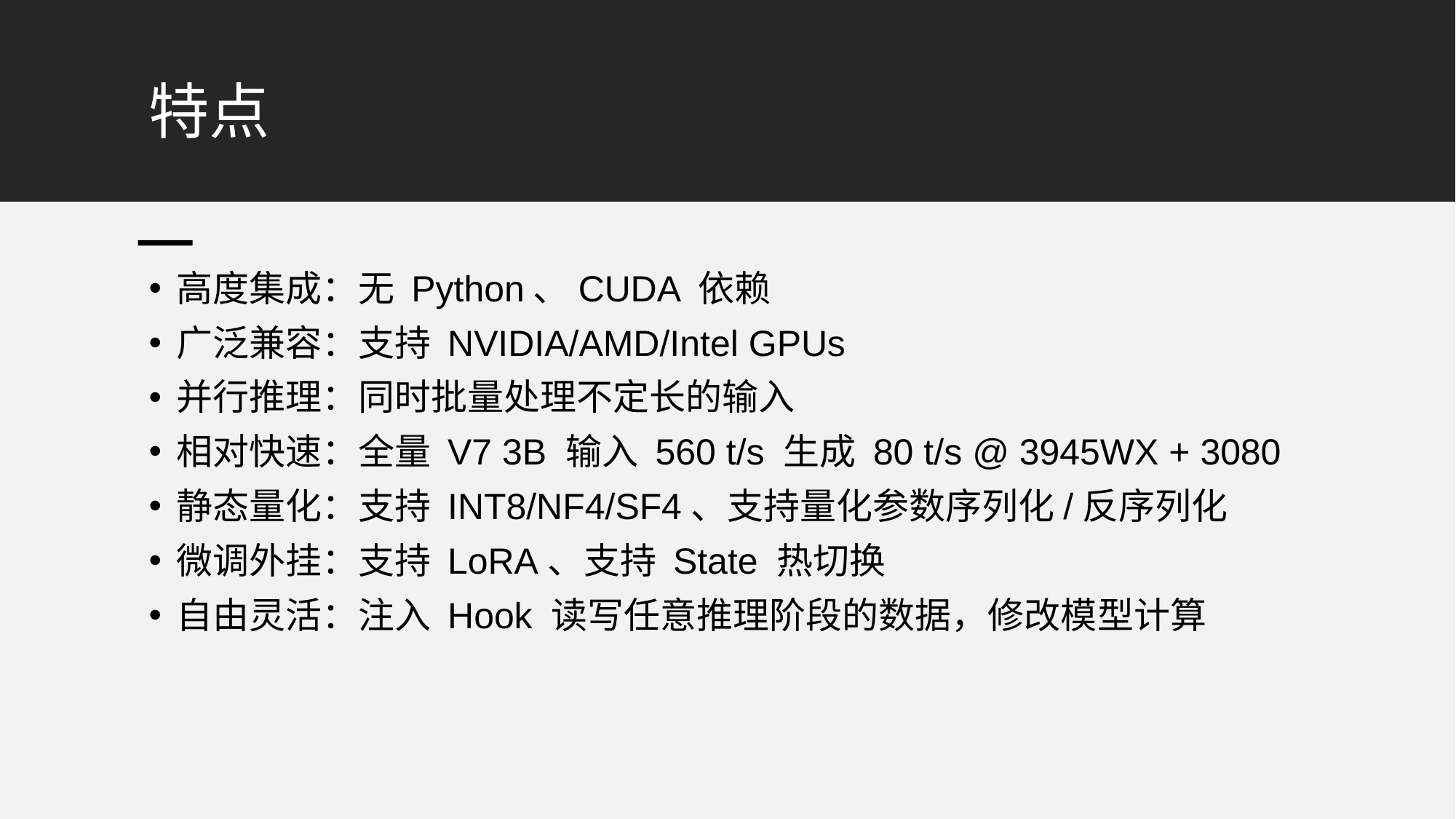

# 特点

高度集成：无 Python、CUDA 依赖
广泛兼容：支持 NVIDIA/AMD/Intel GPUs
并行推理：同时批量处理不定长的输入
相对快速：全量 V7 3B 输入 560 t/s 生成 80 t/s @ 3945WX + 3080
静态量化：支持 INT8/NF4/SF4、支持量化参数序列化/反序列化
微调外挂：支持 LoRA、支持 State 热切换
自由灵活：注入 Hook 读写任意推理阶段的数据，修改模型计算